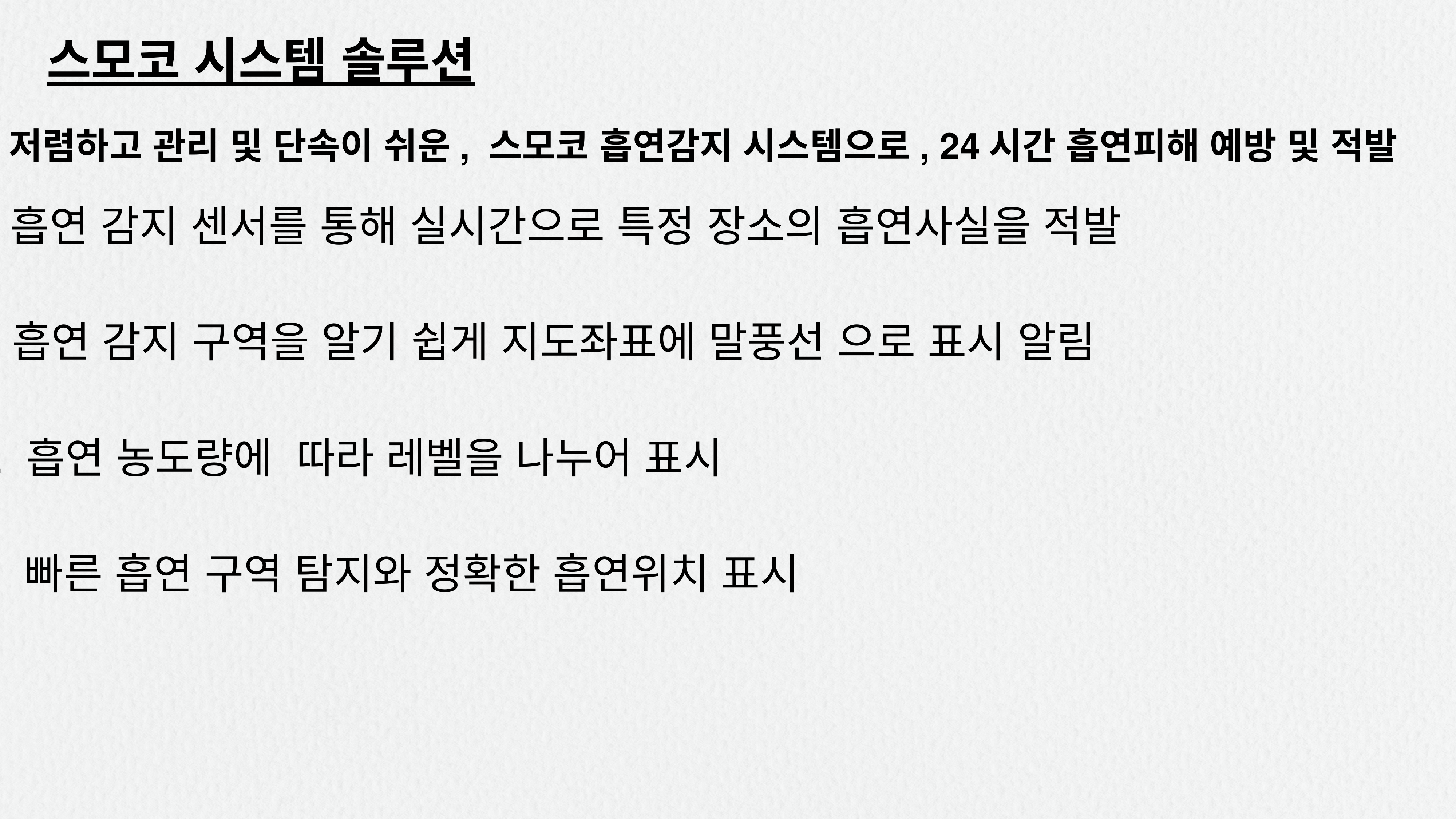

스모코 시스템 솔루션
 저렴하고 관리 및 단속이 쉬운, 스모코 흡연감지 시스템으로, 24시간 흡연피해 예방 및 적발
1. 흡연 감지 센서를 통해 실시간으로 특정 장소의 흡연사실을 적발
2. 흡연 감지 구역을 알기 쉽게 지도좌표에 말풍선 으로 표시 알림
3. 흡연 농도량에  따라 레벨을 나누어 표시
4. 빠른 흡연 구역 탐지와 정확한 흡연위치 표시